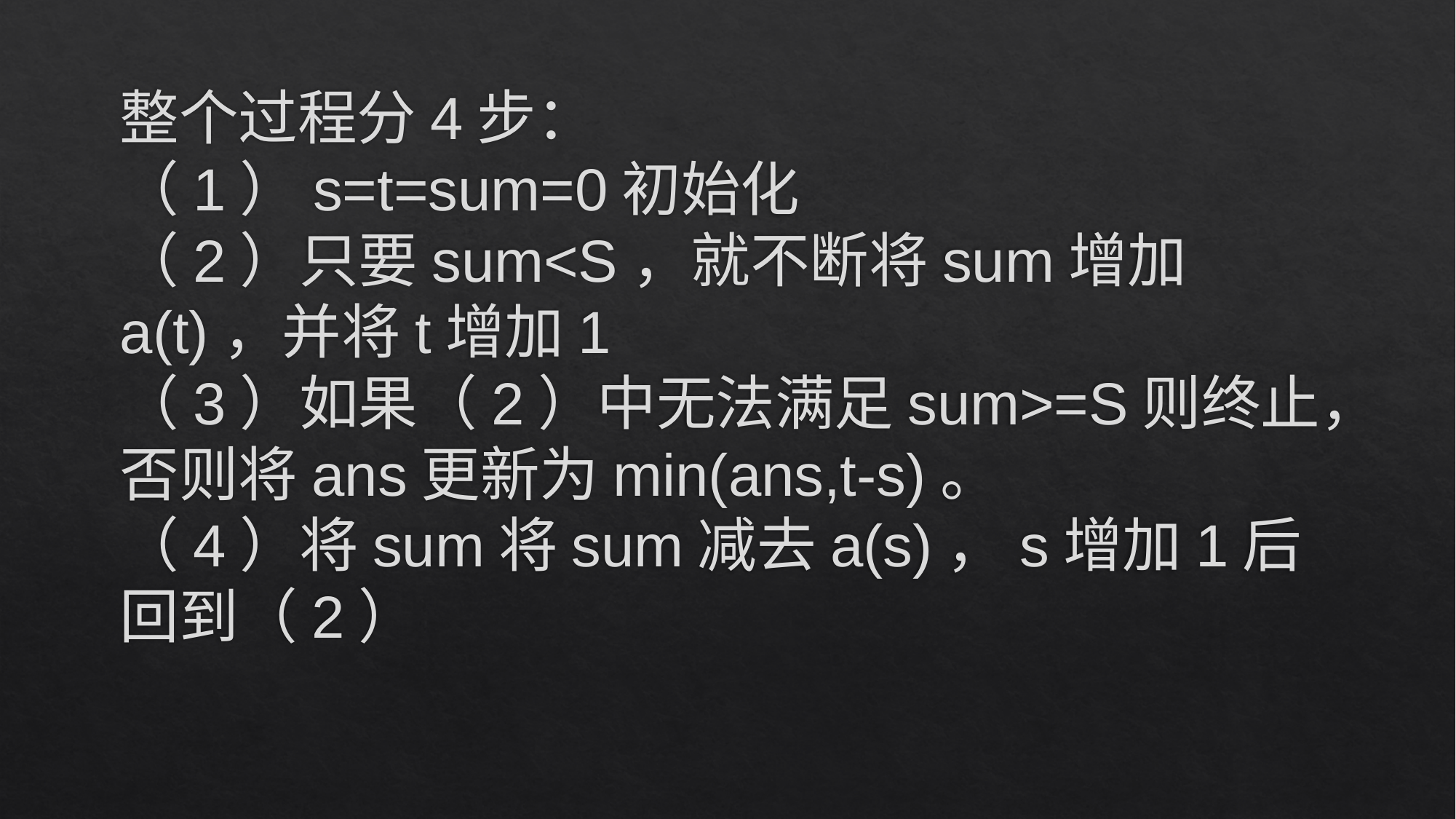

# 整个过程分4步： （1）s=t=sum=0初始化 （2）只要sum<S，就不断将sum增加a(t)，并将t增加1 （3）如果（2）中无法满足sum>=S则终止，否则将ans更新为min(ans,t-s)。 （4）将sum将sum减去a(s)，s增加1后回到（2）